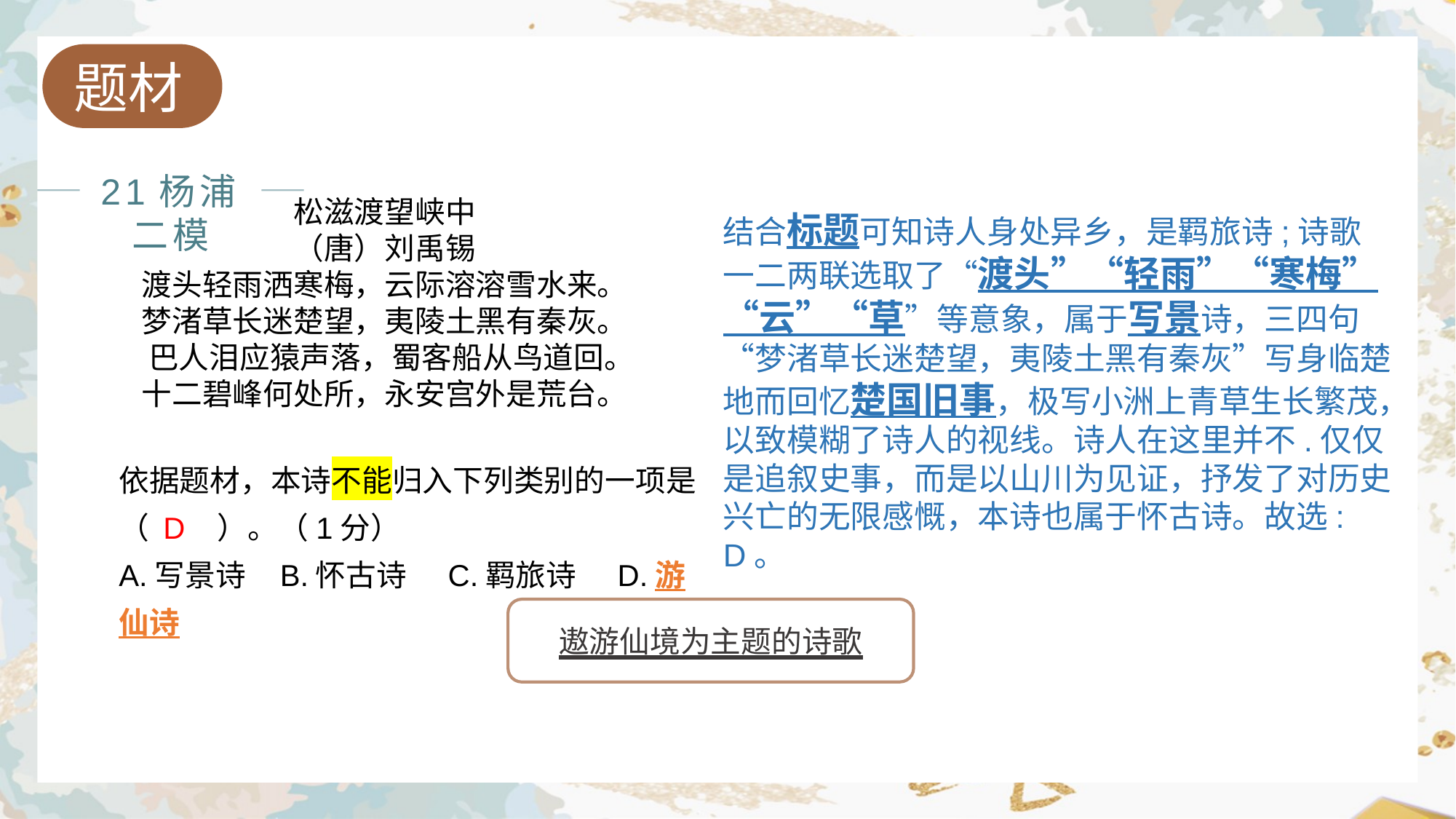

题材
21杨浦二模
松滋渡望峡中
（唐）刘禹锡
渡头轻雨洒寒梅，云际溶溶雪水来。
梦渚草长迷楚望，夷陵土黑有秦灰。
 巴人泪应猿声落，蜀客船从鸟道回。
十二碧峰何处所，永安宫外是荒台。
结合标题可知诗人身处异乡，是羁旅诗;诗歌
一二两联选取了“渡头”“轻雨”“寒梅”“云”“草”等意象，属于写景诗，三四句“梦渚草长迷楚望，夷陵土黑有秦灰”写身临楚地而回忆楚国旧事，极写小洲上青草生长繁茂，以致模糊了诗人的视线。诗人在这里并不.仅仅是追叙史事，而是以山川为见证，抒发了对历史兴亡的无限感慨，本诗也属于怀古诗。故选: D。
依据题材，本诗不能归入下列类别的一项是（ D   ）。（1分）
A.写景诗    B.怀古诗     C.羁旅诗     D.游仙诗
遨游仙境为主题的诗歌